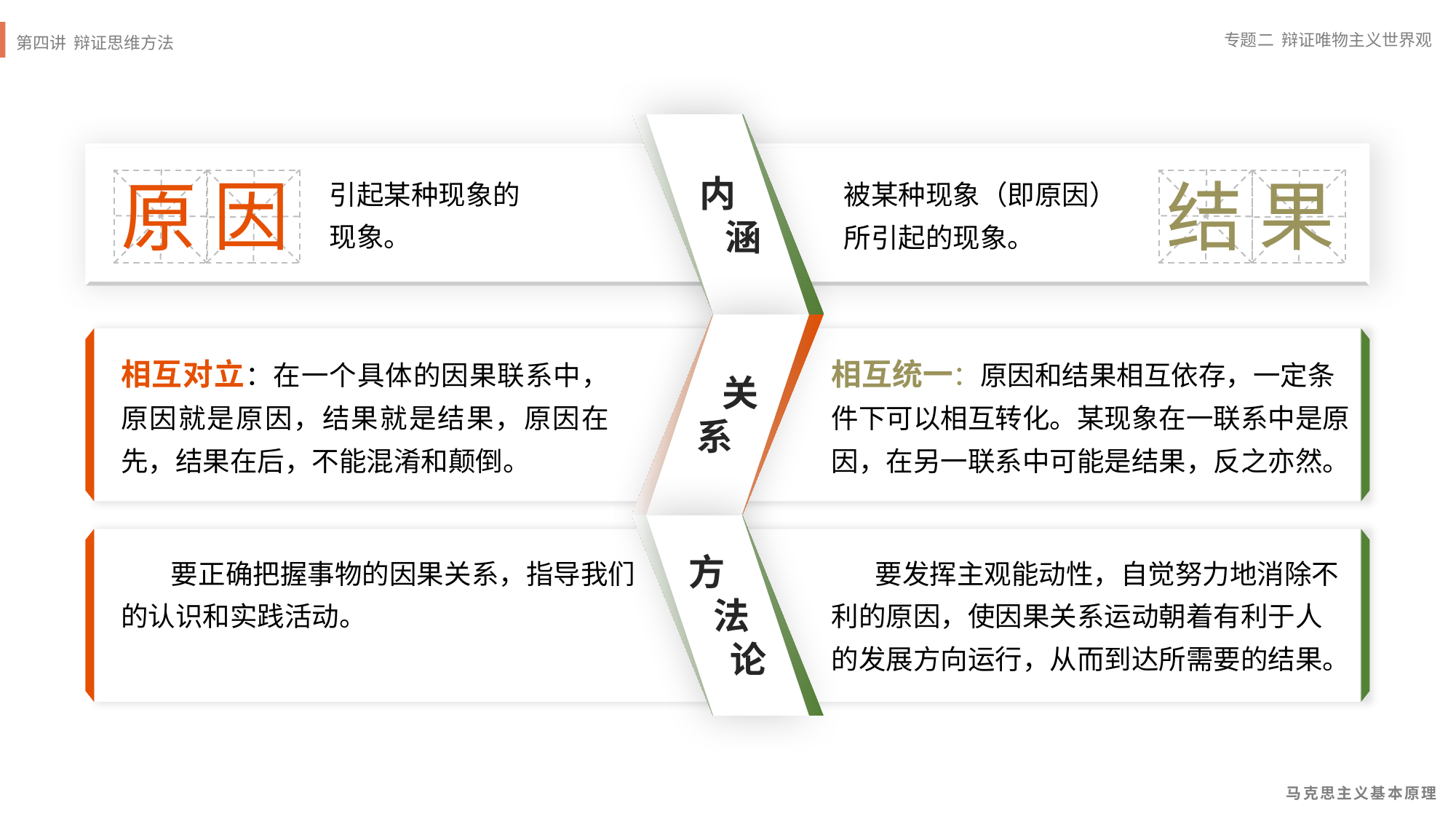

内
  涵

引起某种现象的现象。
被某种现象（即原因）所引起的现象。
因
原

果
结

  关
系

相互对立：在一个具体的因果联系中，原因就是原因，结果就是结果，原因在先，结果在后，不能混淆和颠倒。
相互统一：原因和结果相互依存，一定条件下可以相互转化。某现象在一联系中是原因，在另一联系中可能是结果，反之亦然。

方
  法
    论

       要正确把握事物的因果关系，指导我们的认识和实践活动。
      要发挥主观能动性，自觉努力地消除不利的原因，使因果关系运动朝着有利于人的发展方向运行，从而到达所需要的结果。